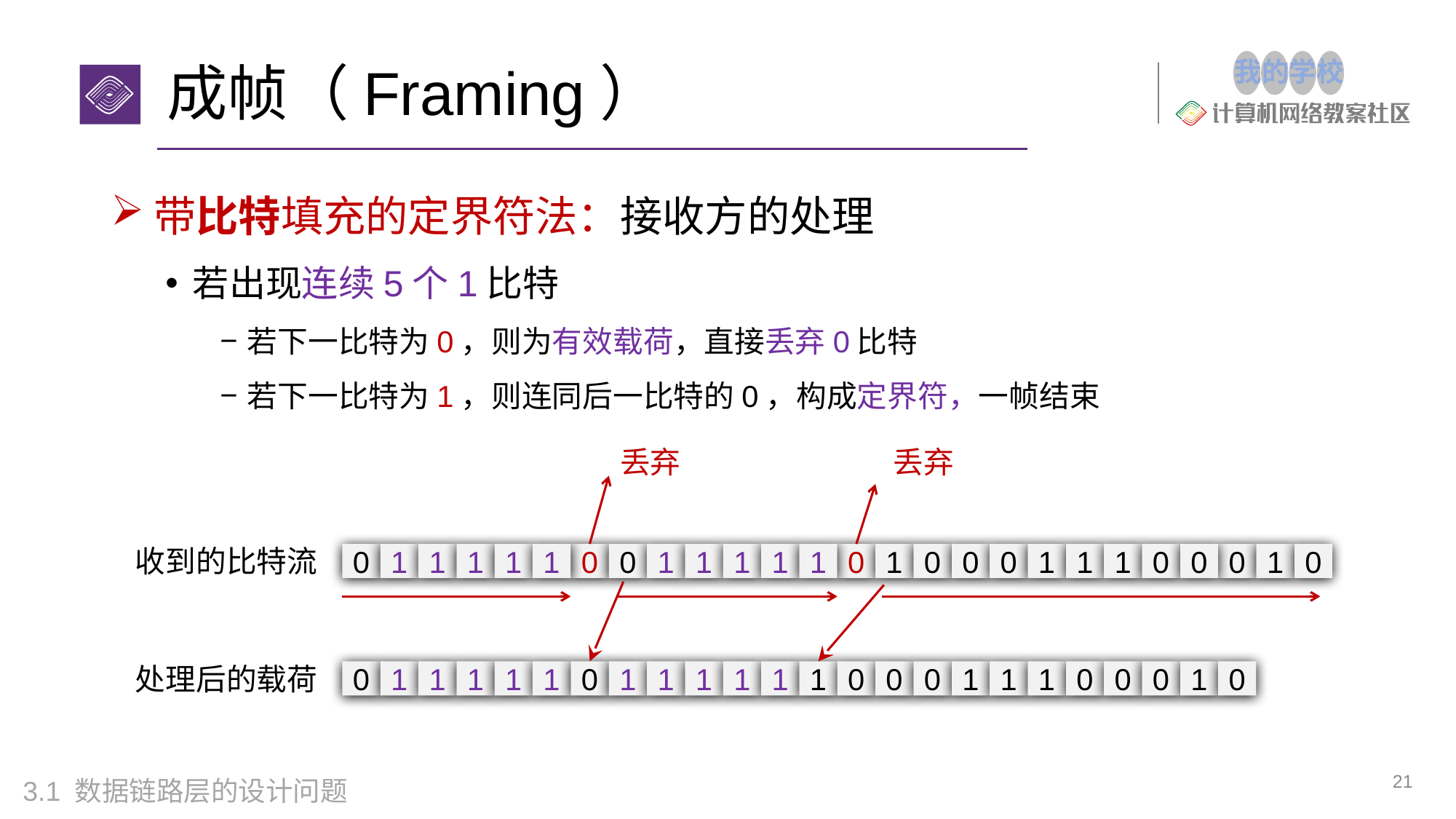

# 成帧（Framing）
带比特填充的定界符法：接收方的处理
若出现连续5个1比特
若下一比特为0，则为有效载荷，直接丢弃0比特
若下一比特为1，则连同后一比特的0，构成定界符，一帧结束

丢弃
丢弃
收到的比特流
0
1
1
1
1
1
0
0
1
1
1
1
1
0
1
0
0
0
1
1
1
0
0
0
1
0

处理后的载荷
0
1
1
1
1
1
0
1
1
1
1
1
1
0
0
0
1
1
1
0
0
0
1
0
21
3.1 数据链路层的设计问题